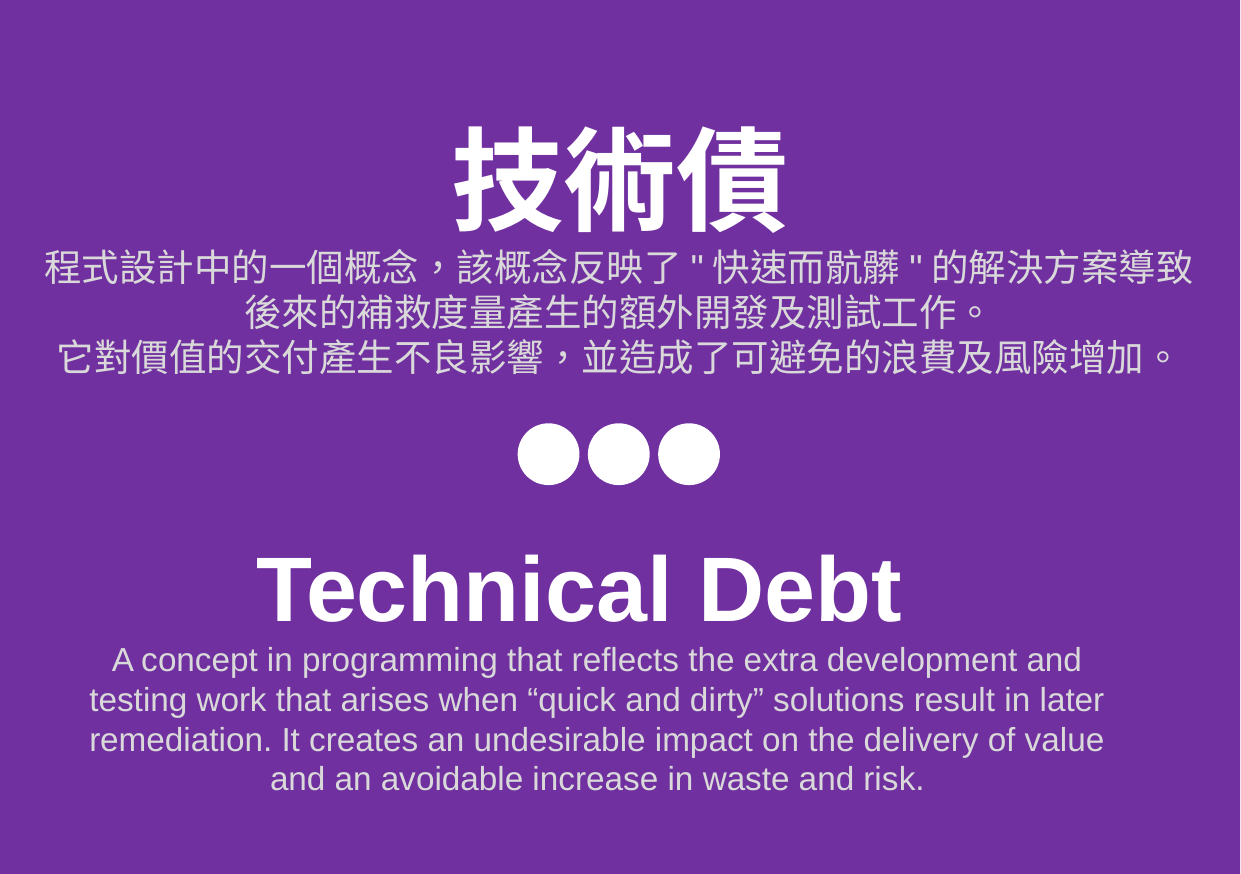

技術債
程式設計中的一個概念，該概念反映了"快速而骯髒"的解決方案導致後來的補救度量產生的額外開發及測試工作。
它對價值的交付產生不良影響，並造成了可避免的浪費及風險增加。

Technical Debt
A concept in programming that reflects the extra development and testing work that arises when “quick and dirty” solutions result in later remediation. It creates an undesirable impact on the delivery of value and an avoidable increase in waste and risk.